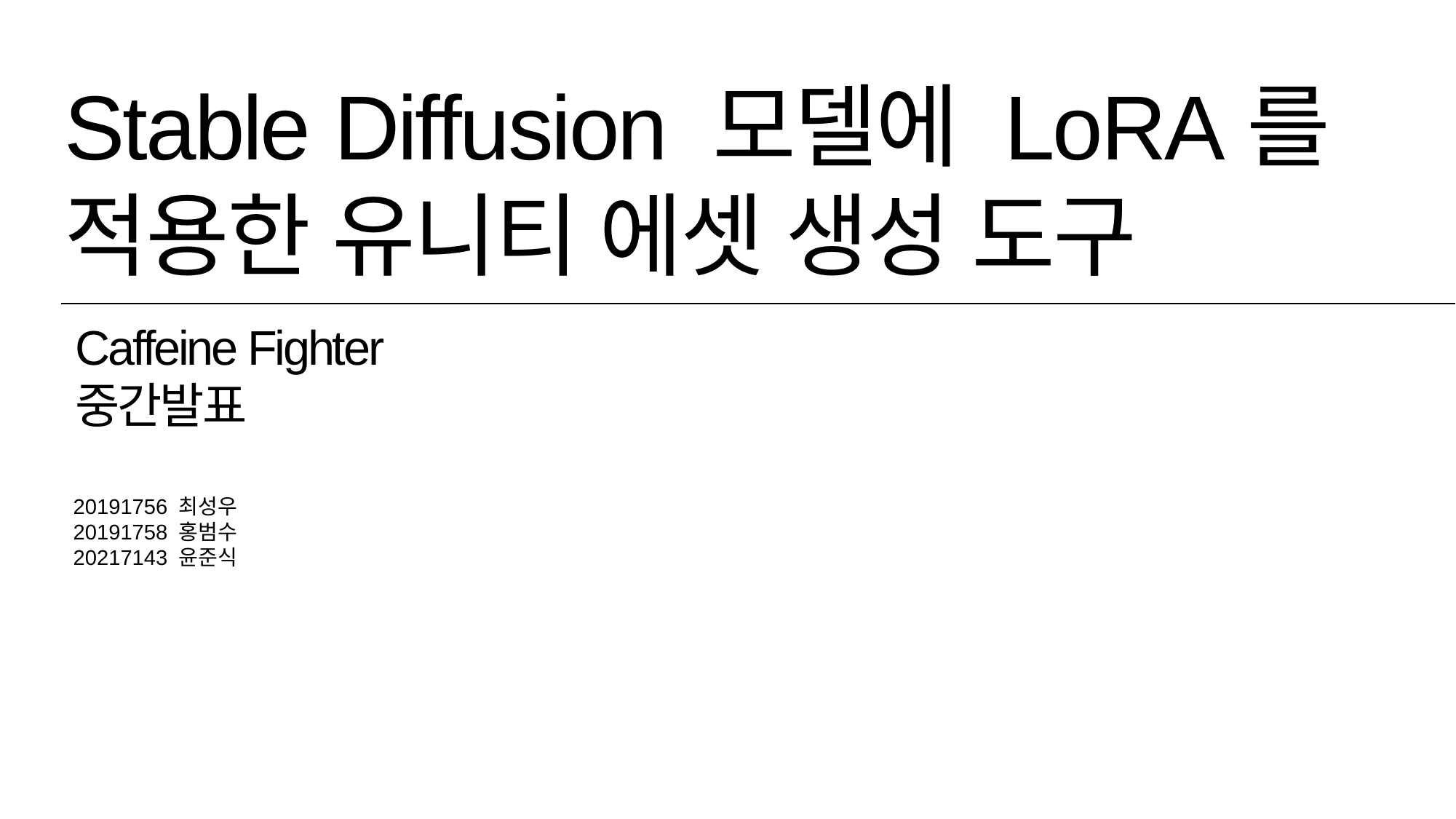

Stable Diffusion 모델에 LoRA를
적용한 유니티 에셋 생성 도구
Caffeine Fighter
중간발표
20191756 최성우
20191758 홍범수
20217143 윤준식